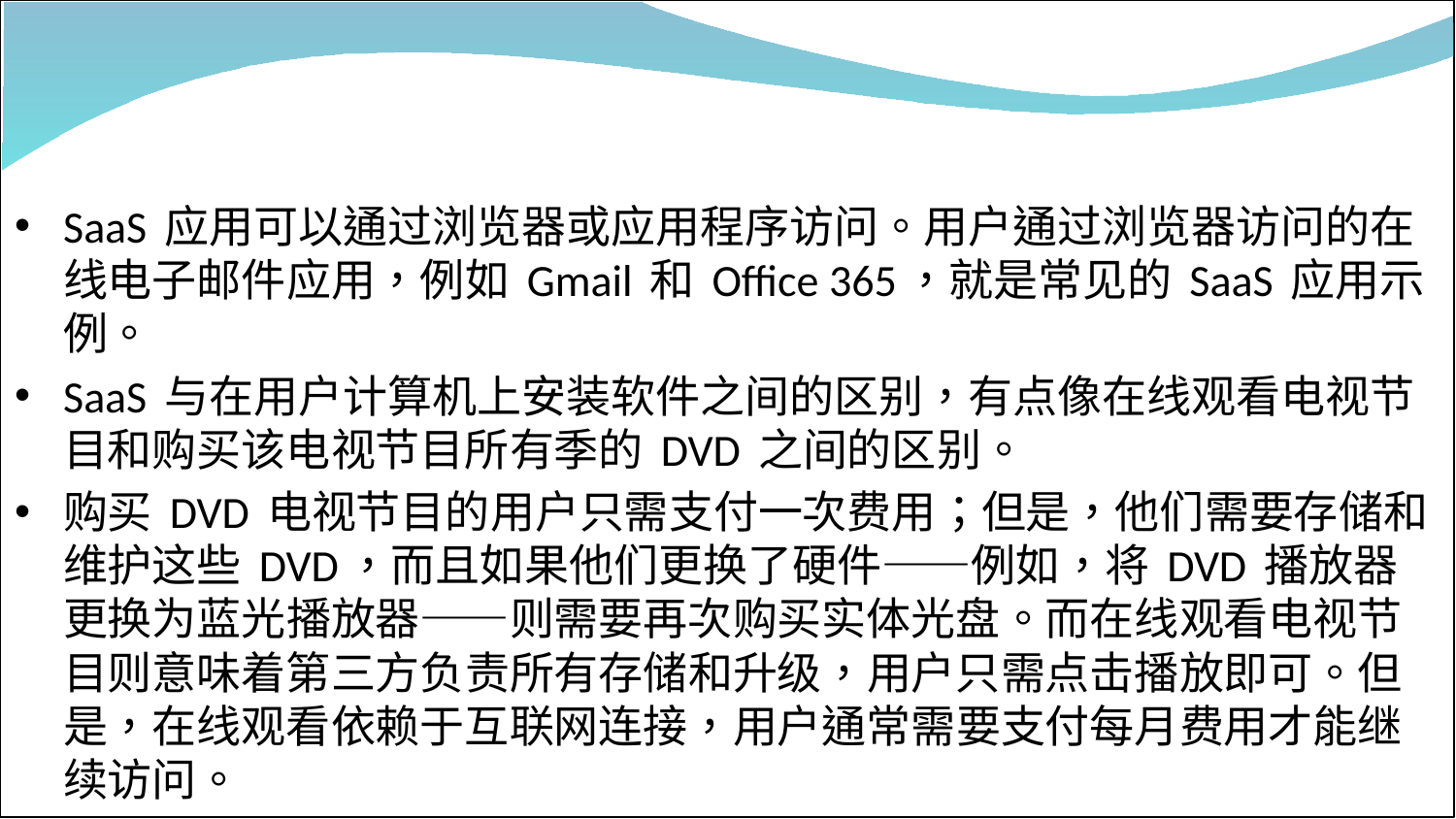

#
SaaS 应用可以通过浏览器或应用程序访问。用户通过浏览器访问的在线电子邮件应用，例如 Gmail 和 Office 365，就是常见的 SaaS 应用示例。
SaaS 与在用户计算机上安装软件之间的区别，有点像在线观看电视节目和购买该电视节目所有季的 DVD 之间的区别。
购买 DVD 电视节目的用户只需支付一次费用；但是，他们需要存储和维护这些 DVD，而且如果他们更换了硬件——例如，将 DVD 播放器更换为蓝光播放器——则需要再次购买实体光盘。而在线观看电视节目则意味着第三方负责所有存储和升级，用户只需点击播放即可。但是，在线观看依赖于互联网连接，用户通常需要支付每月费用才能继续访问。